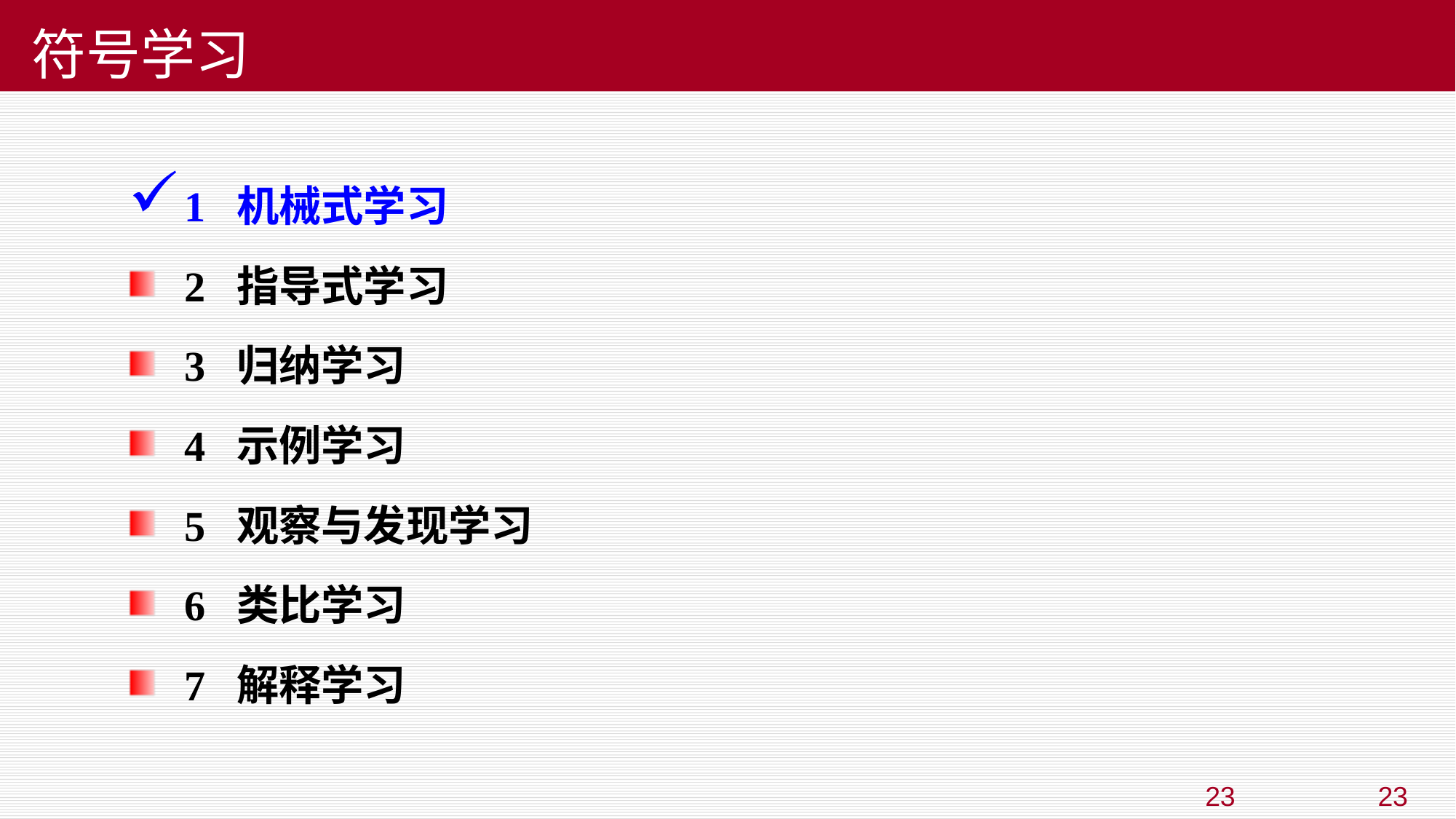

# 符号学习
1  机械式学习
2  指导式学习
3  归纳学习
4  示例学习
5  观察与发现学习
6  类比学习
7  解释学习
23
23